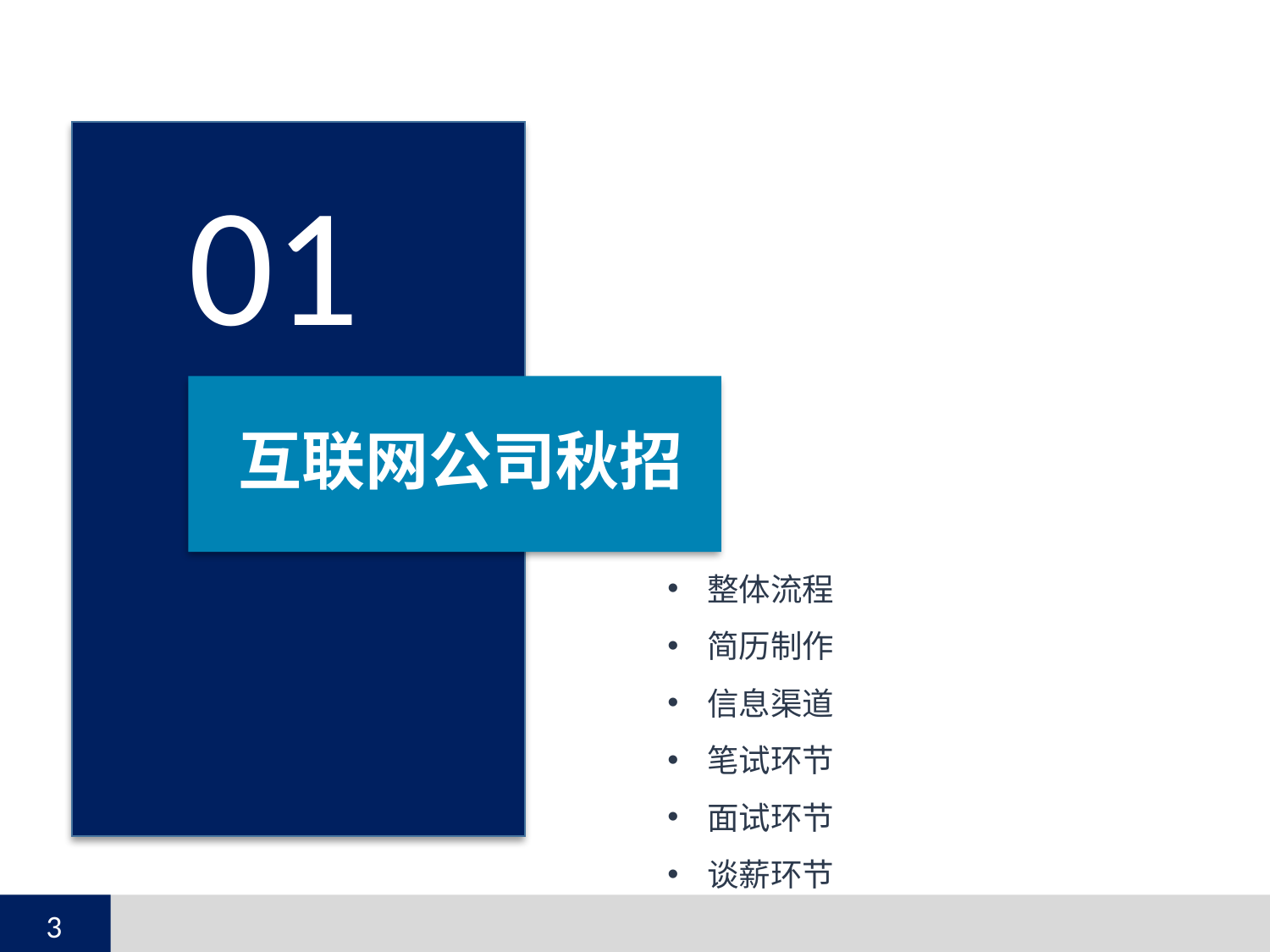

01

互联网公司秋招
整体流程
简历制作
信息渠道
笔试环节
面试环节
谈薪环节
3